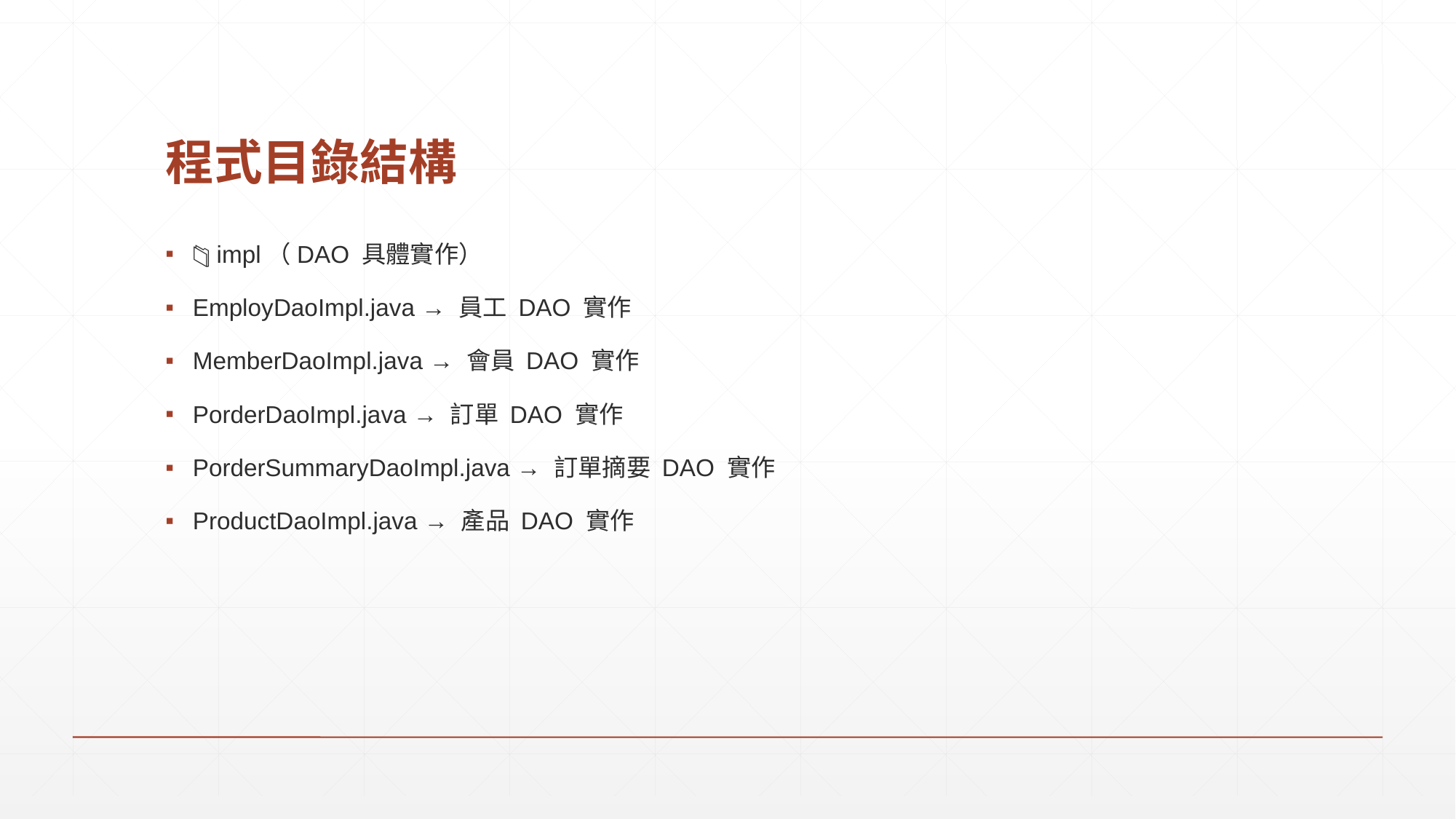

# 程式目錄結構
📁 impl（DAO 具體實作）
EmployDaoImpl.java → 員工 DAO 實作
MemberDaoImpl.java → 會員 DAO 實作
PorderDaoImpl.java → 訂單 DAO 實作
PorderSummaryDaoImpl.java → 訂單摘要 DAO 實作
ProductDaoImpl.java → 產品 DAO 實作